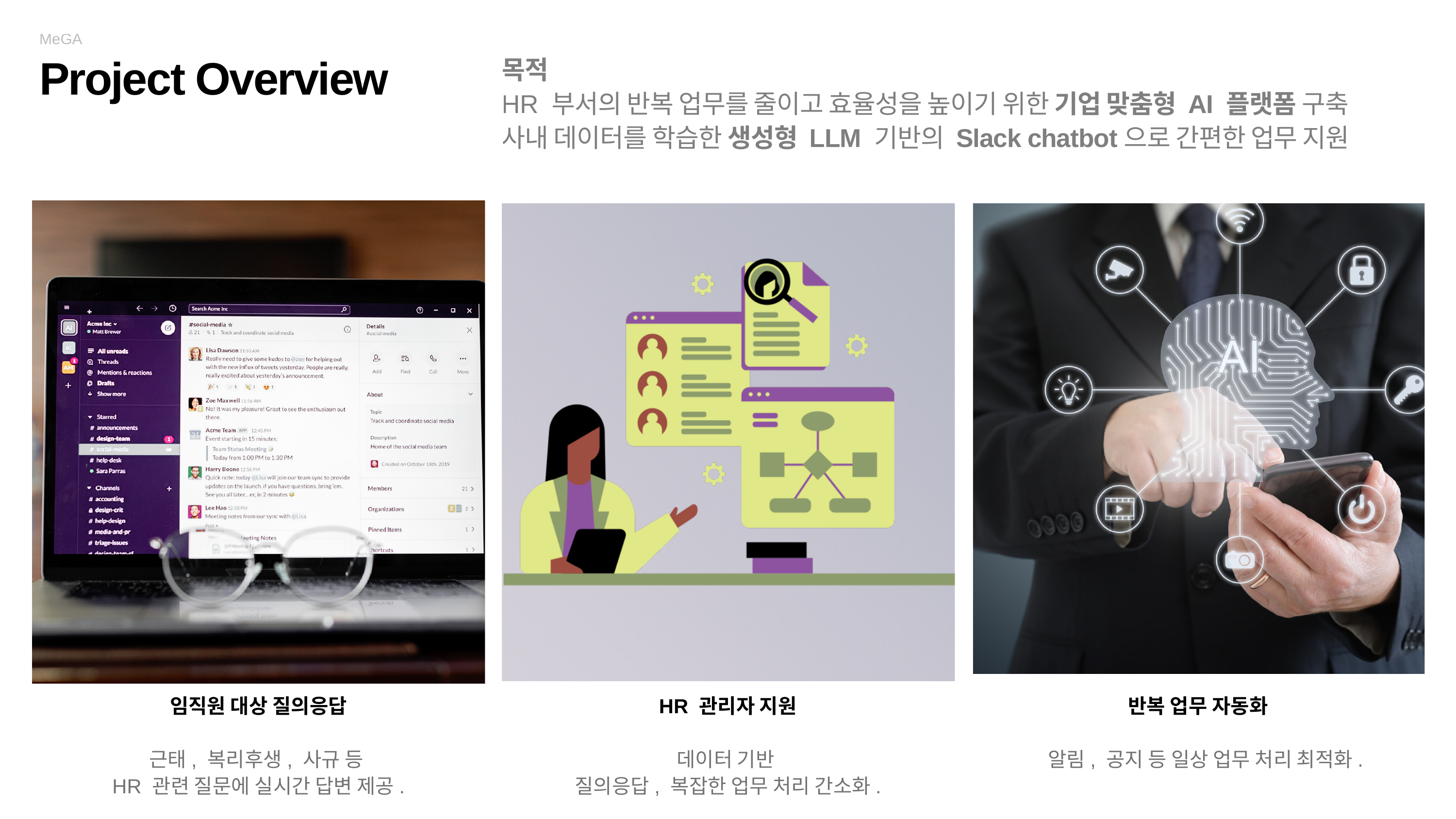

MeGA
목적
HR 부서의 반복 업무를 줄이고 효율성을 높이기 위한 기업 맞춤형 AI 플랫폼 구축
사내 데이터를 학습한 생성형 LLM 기반의 Slack chatbot으로 간편한 업무 지원

Project Overview

임직원 대상 질의응답

근태, 복리후생, 사규 등
HR 관련 질문에 실시간 답변 제공.
HR 관리자 지원

데이터 기반
질의응답, 복잡한 업무 처리 간소화.

반복 업무 자동화

 알림, 공지 등 일상 업무 처리 최적화.